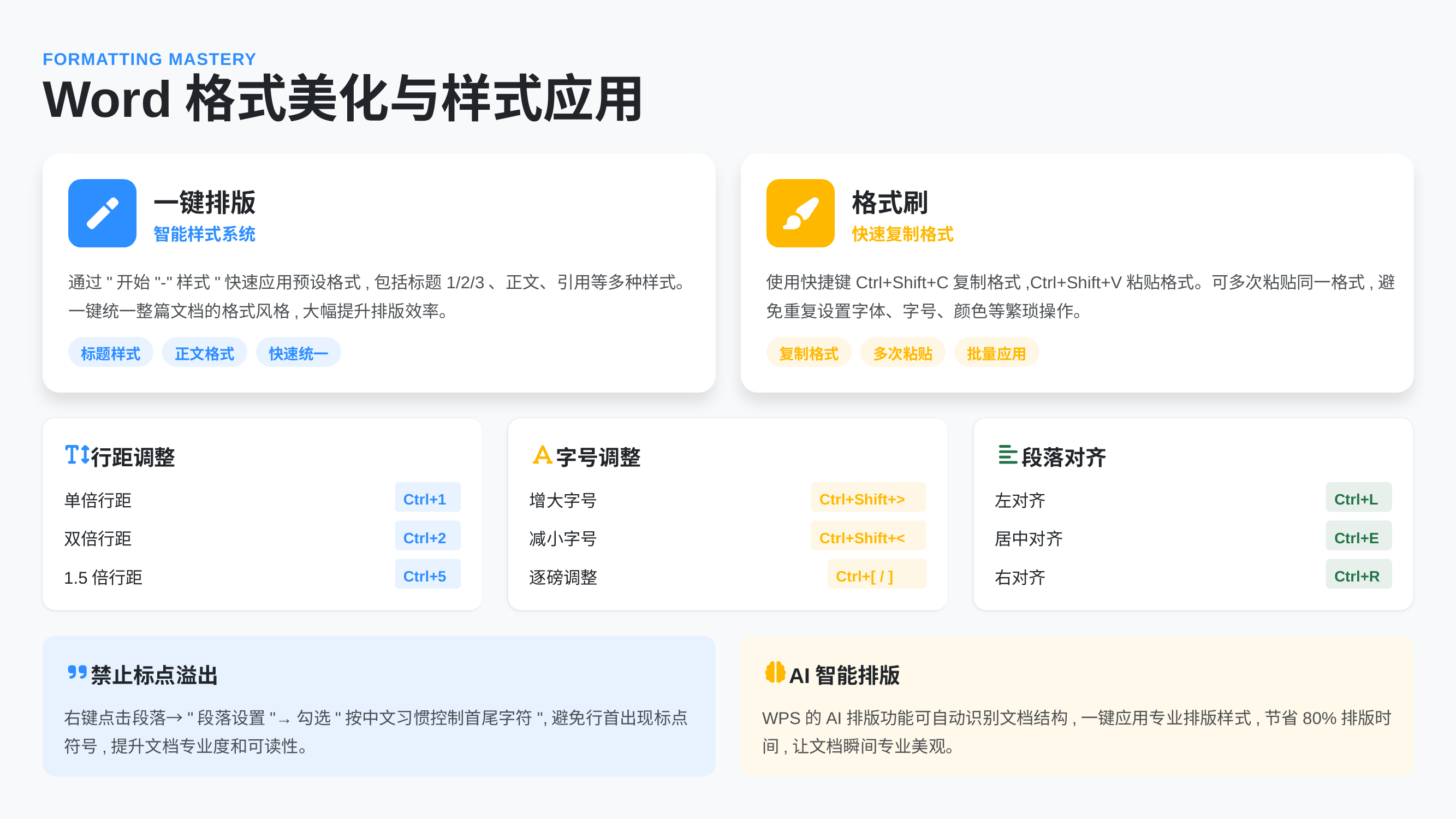

FORMATTING MASTERY
Word格式美化与样式应用

一键排版
格式刷

智能样式系统
快速复制格式
通过"开始"-"样式"快速应用预设格式,包括标题1/2/3、正文、引用等多种样式。一键统一整篇文档的格式风格,大幅提升排版效率。
使用快捷键Ctrl+Shift+C复制格式,Ctrl+Shift+V粘贴格式。可多次粘贴同一格式,避免重复设置字体、字号、颜色等繁琐操作。

标题样式

正文格式

快速统一

复制格式

多次粘贴

批量应用

行距调整
字号调整
段落对齐

Ctrl+1

Ctrl+Shift+>

Ctrl+L
单倍行距
增大字号
左对齐

Ctrl+2

Ctrl+Shift+<

Ctrl+E
双倍行距
减小字号
居中对齐

Ctrl+5

Ctrl+[ / ]

Ctrl+R
1.5倍行距
逐磅调整
右对齐

禁止标点溢出
AI智能排版

右键点击段落→"段落设置"→勾选"按中文习惯控制首尾字符",避免行首出现标点符号,提升文档专业度和可读性。
WPS的AI排版功能可自动识别文档结构,一键应用专业排版样式,节省80%排版时间,让文档瞬间专业美观。